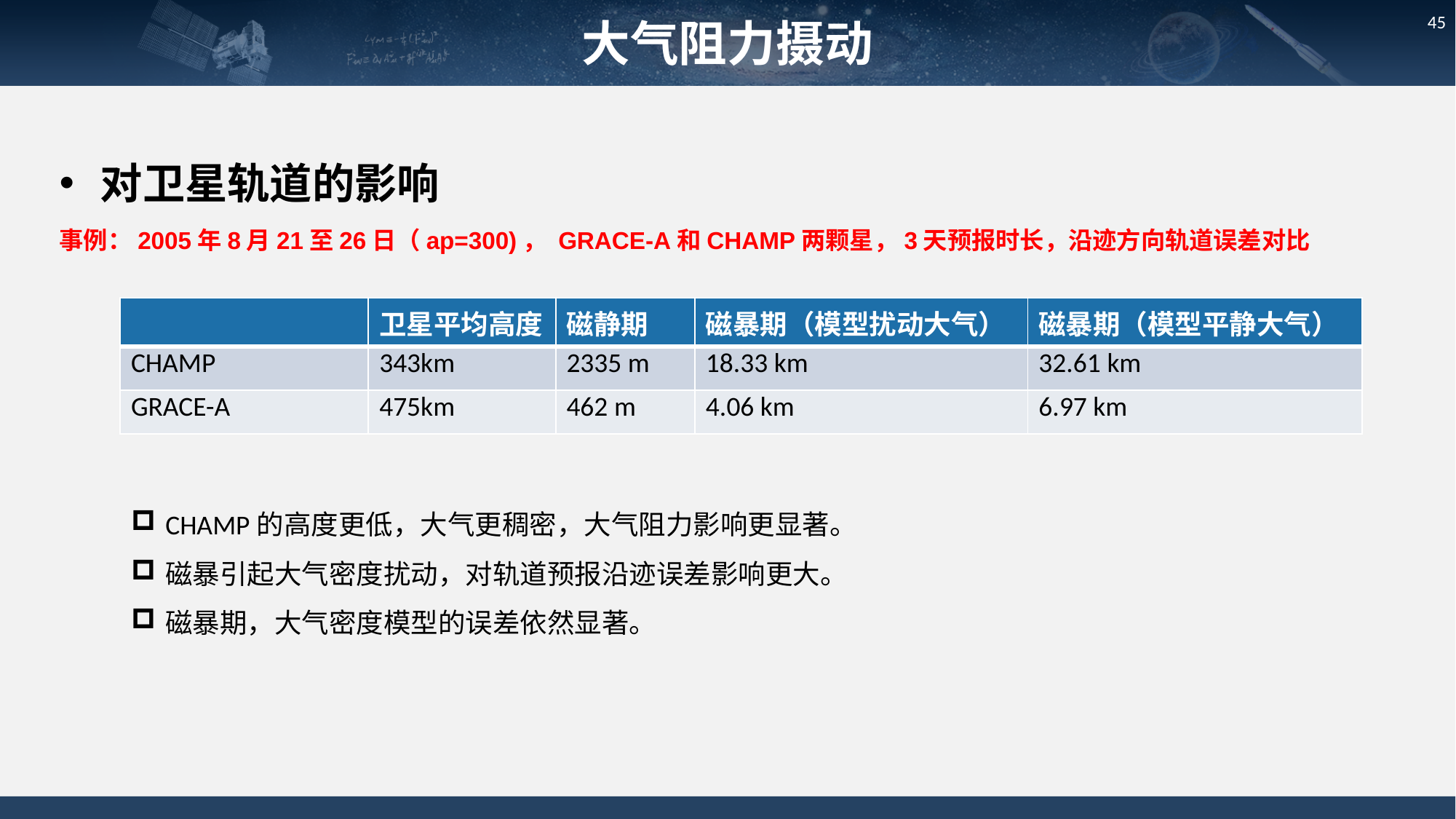

大气阻力摄动
45
对卫星轨道的影响
事例：2005年8月21至26日（ap=300)， GRACE-A和CHAMP两颗星，3天预报时长，沿迹方向轨道误差对比
|  | 卫星平均高度 | 磁静期 | 磁暴期（模型扰动大气） | 磁暴期（模型平静大气） |
| --- | --- | --- | --- | --- |
| CHAMP | 343km | 2335 m | 18.33 km | 32.61 km |
| GRACE-A | 475km | 462 m | 4.06 km | 6.97 km |
CHAMP的高度更低，大气更稠密，大气阻力影响更显著。
磁暴引起大气密度扰动，对轨道预报沿迹误差影响更大。
磁暴期，大气密度模型的误差依然显著。